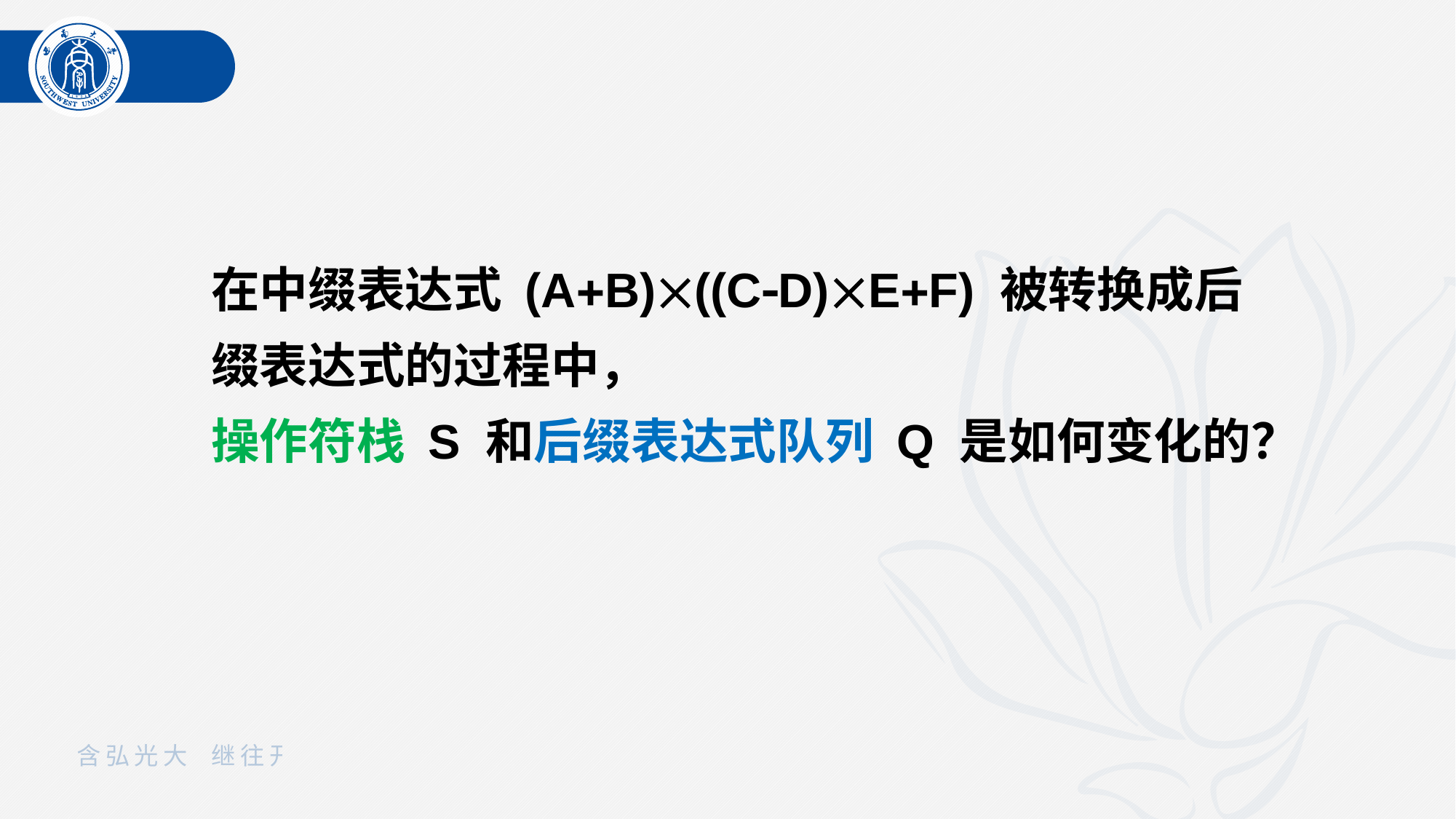

在中缀表达式 (A+B)×((C−D)×E+F) 被转换成后缀表达式的过程中，
操作符栈 S 和后缀表达式队列 Q 是如何变化的？